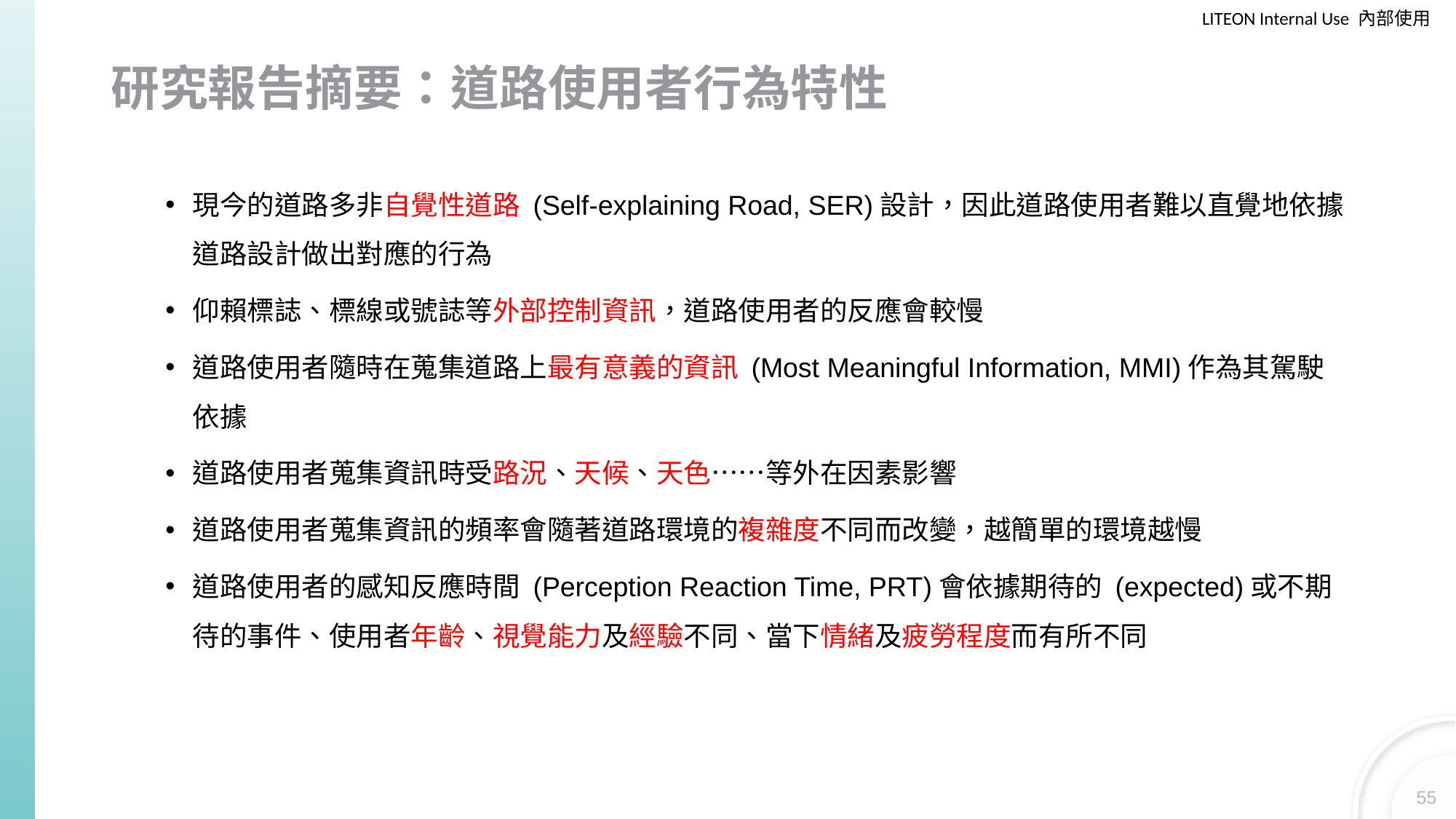

# 研究報告摘要：道路使用者行為特性
現今的道路多非自覺性道路 (Self-explaining Road, SER)設計，因此道路使用者難以直覺地依據道路設計做出對應的行為
仰賴標誌、標線或號誌等外部控制資訊，道路使用者的反應會較慢
道路使用者隨時在蒐集道路上最有意義的資訊 (Most Meaningful Information, MMI)作為其駕駛依據
道路使用者蒐集資訊時受路況、天候、天色……等外在因素影響
道路使用者蒐集資訊的頻率會隨著道路環境的複雜度不同而改變，越簡單的環境越慢
道路使用者的感知反應時間 (Perception Reaction Time, PRT)會依據期待的 (expected)或不期待的事件、使用者年齡、視覺能力及經驗不同、當下情緒及疲勞程度而有所不同

55